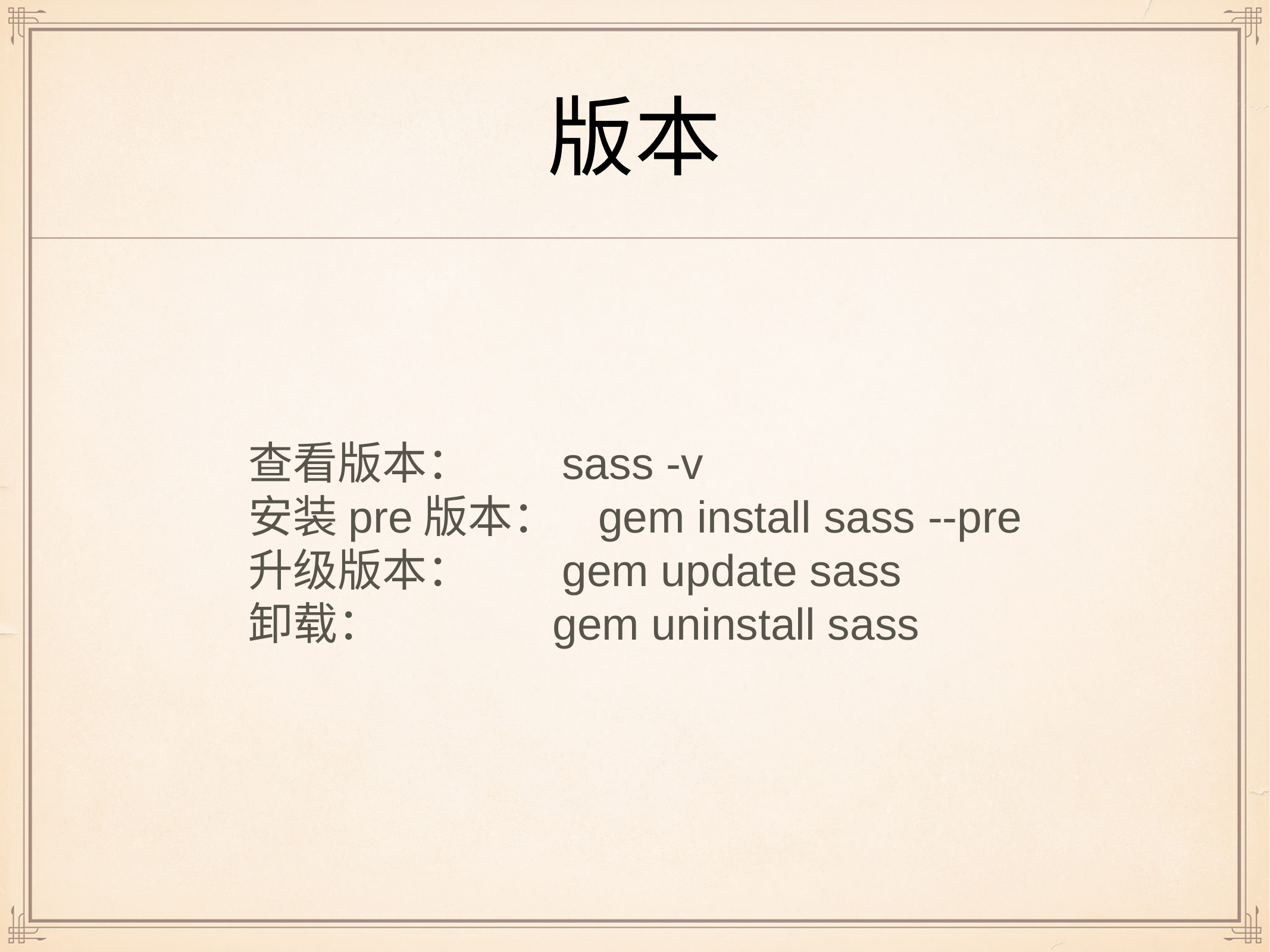

# 版本
查看版本：        sass -v
安装pre版本：   gem install sass --pre
升级版本：        gem update sass
卸载：                gem uninstall sass